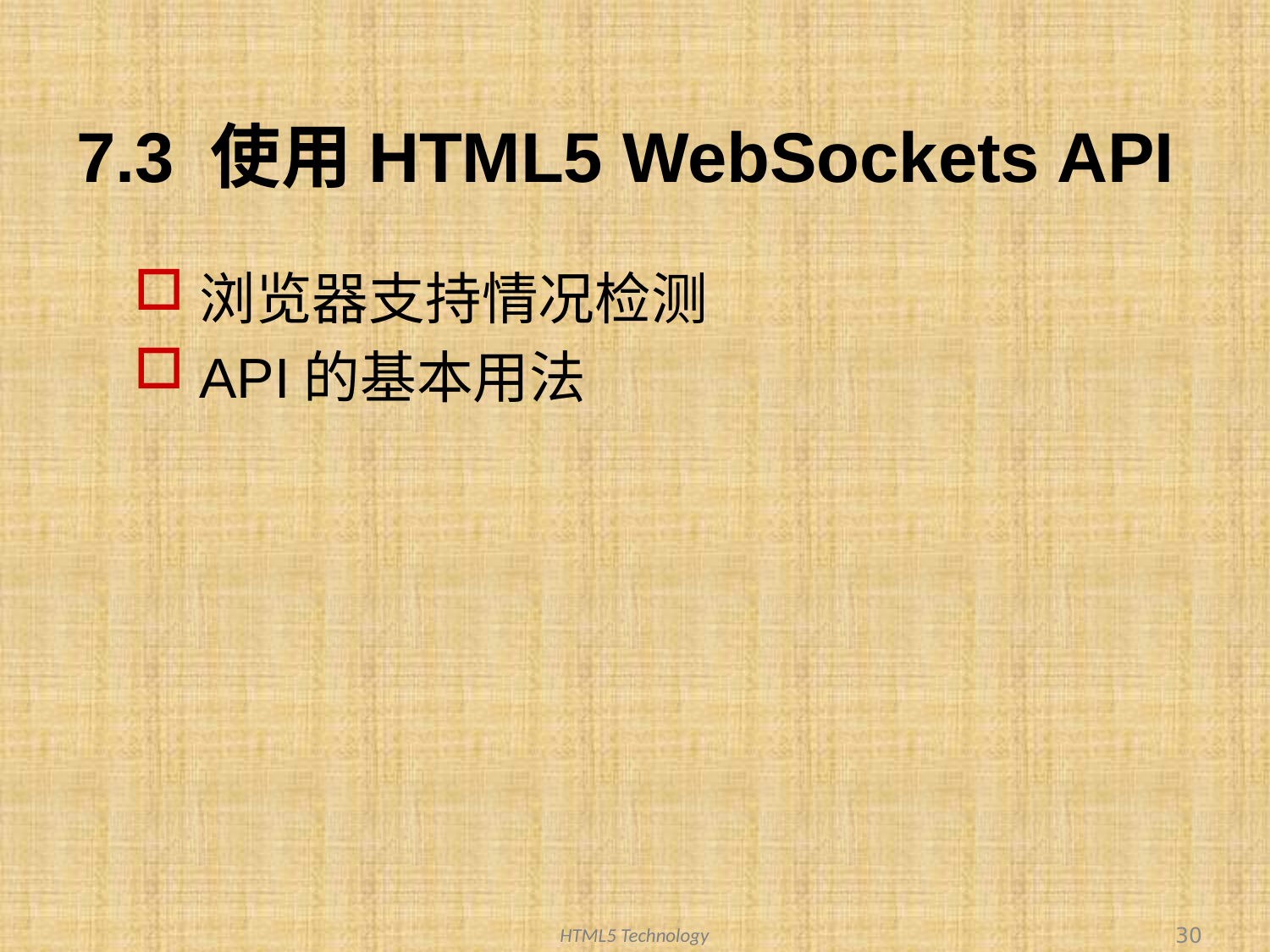

# 7.3 使用HTML5 WebSockets API
浏览器支持情况检测
API的基本用法
30
HTML5 Technology